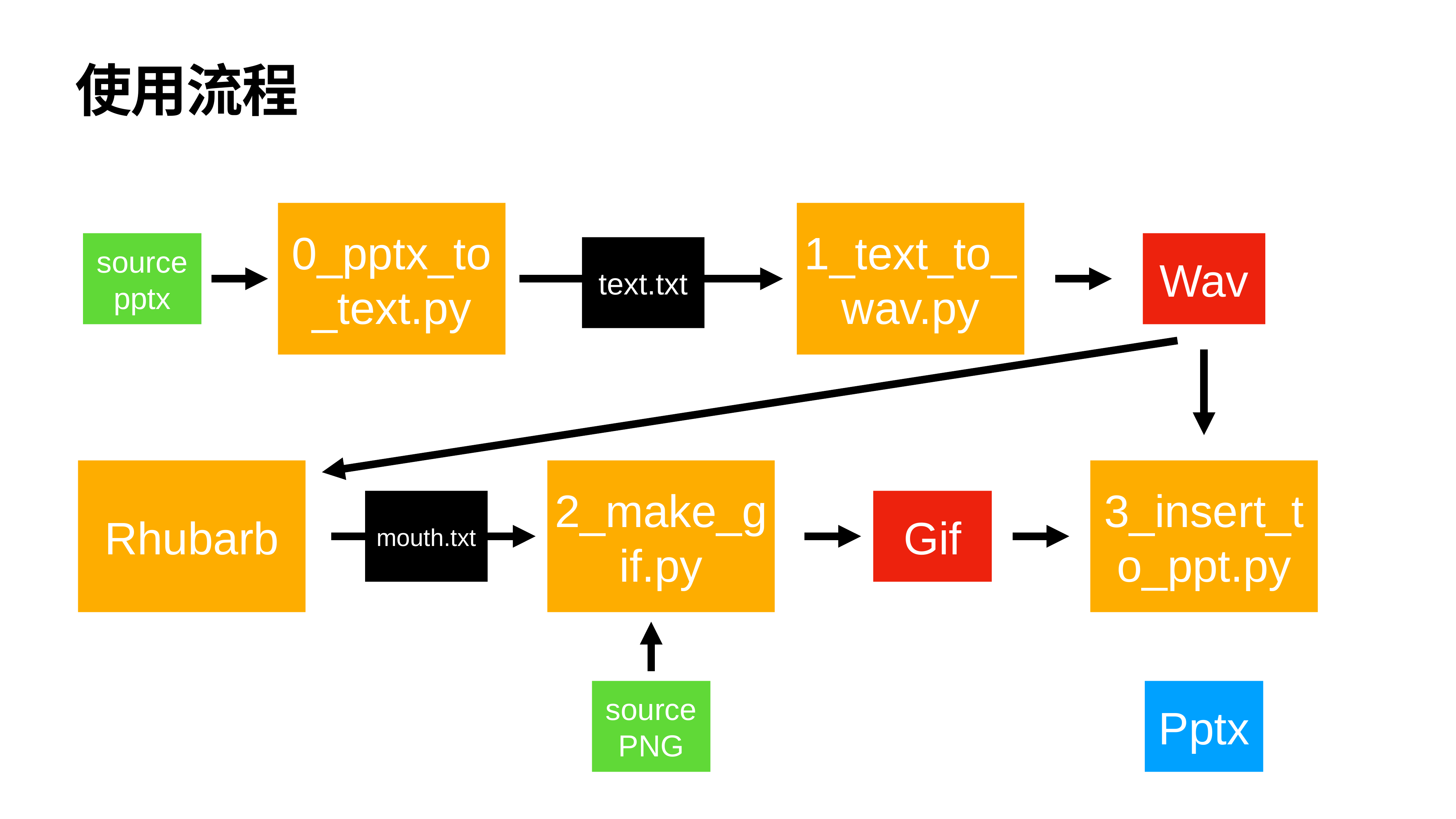

使用流程
0_pptx_to_text.py
1_text_to_wav.py
source
pptx
Wav
text.txt

Rhubarb
2_make_gif.py
3_insert_to_ppt.py
mouth.txt
Gif

source
PNG
Pptx